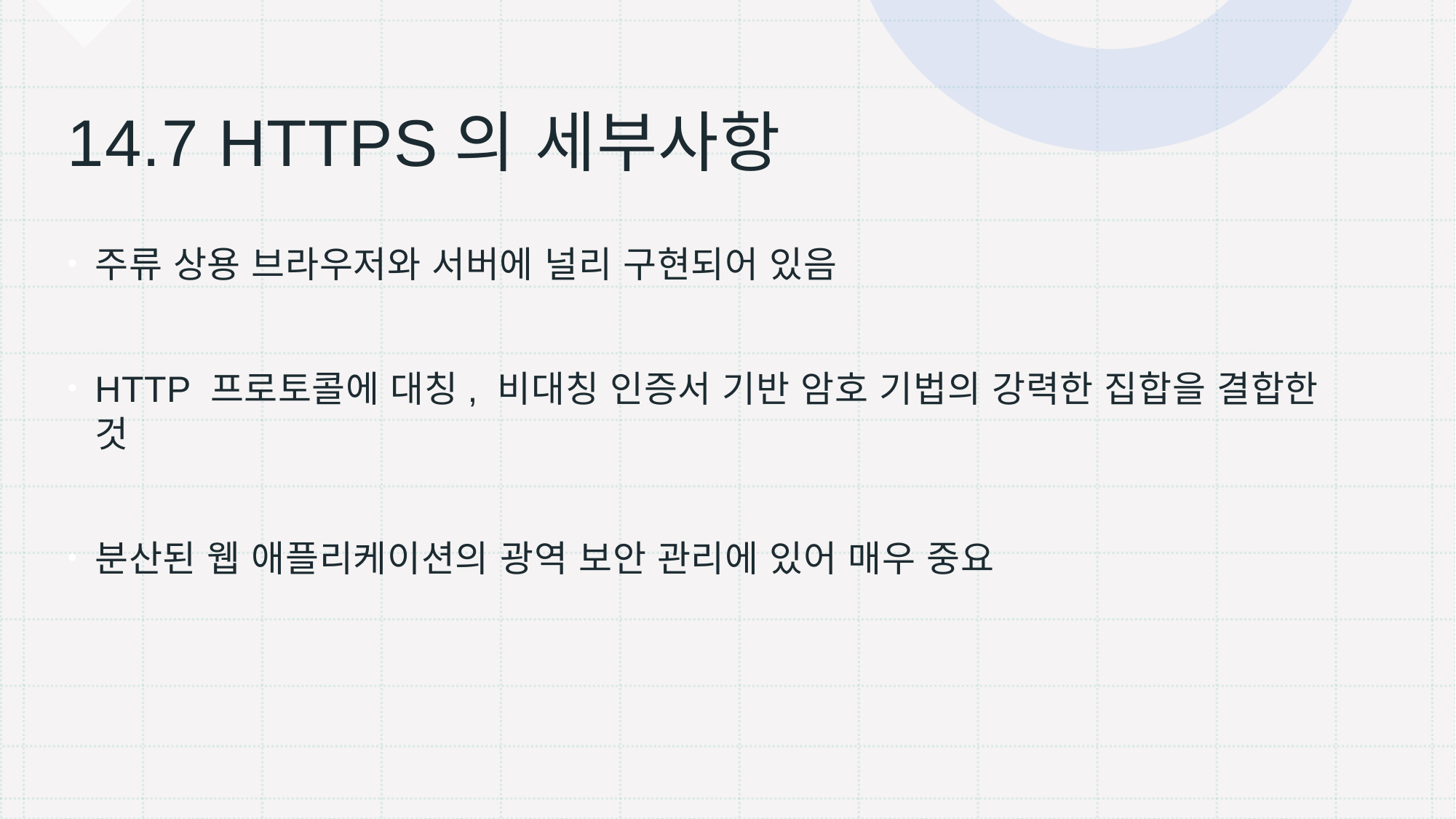

# 14.7 HTTPS의 세부사항
주류 상용 브라우저와 서버에 널리 구현되어 있음

HTTP 프로토콜에 대칭, 비대칭 인증서 기반 암호 기법의 강력한 집합을 결합한 것

분산된 웹 애플리케이션의 광역 보안 관리에 있어 매우 중요